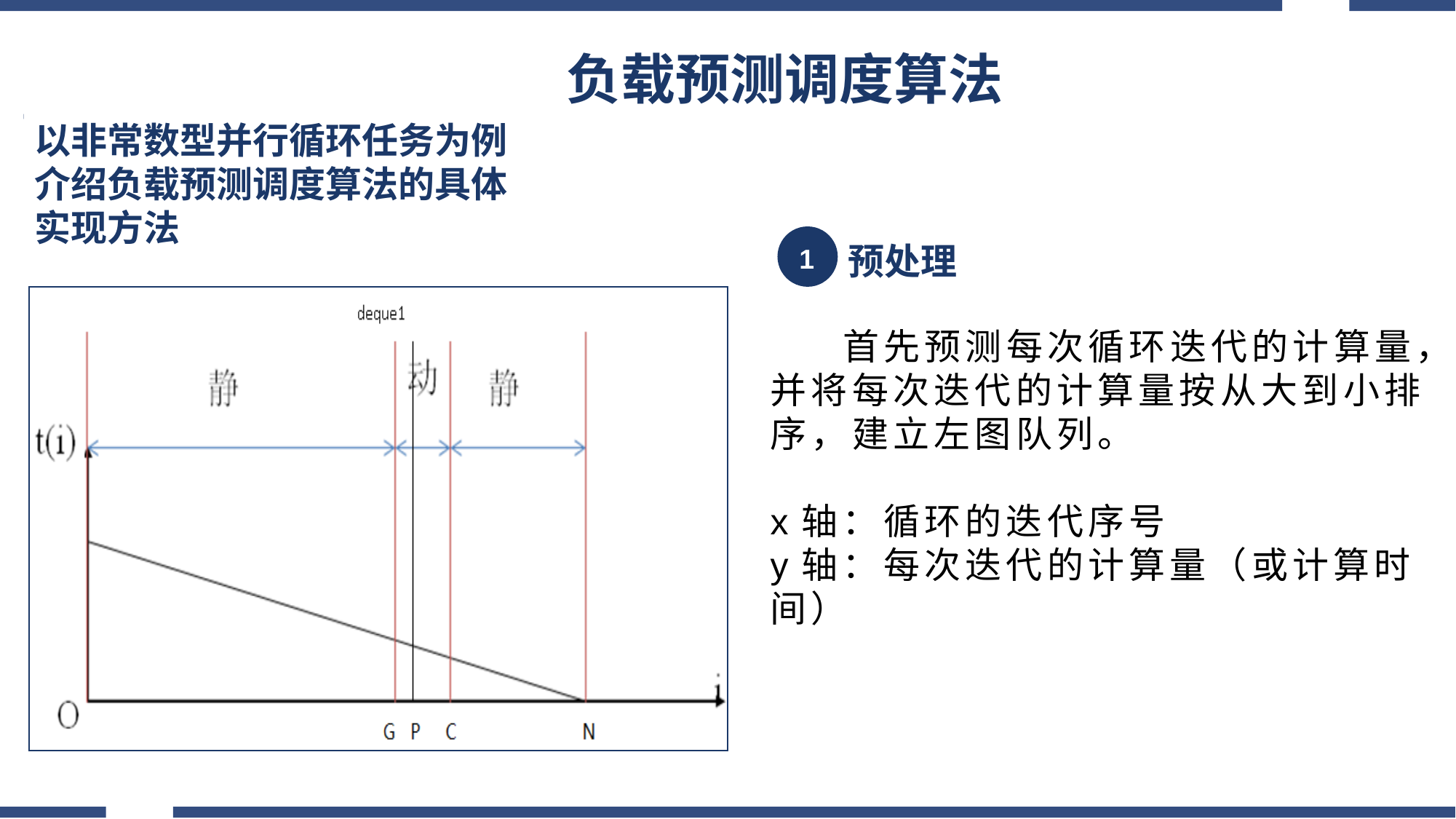

# 负载预测调度算法
以非常数型并行循环任务为例介绍负载预测调度算法的具体实现方法

预处理
1

     首先预测每次循环迭代的计算量，并将每次迭代的计算量按从大到小排序，建立左图队列。

x轴：循环的迭代序号
y轴：每次迭代的计算量（或计算时间）